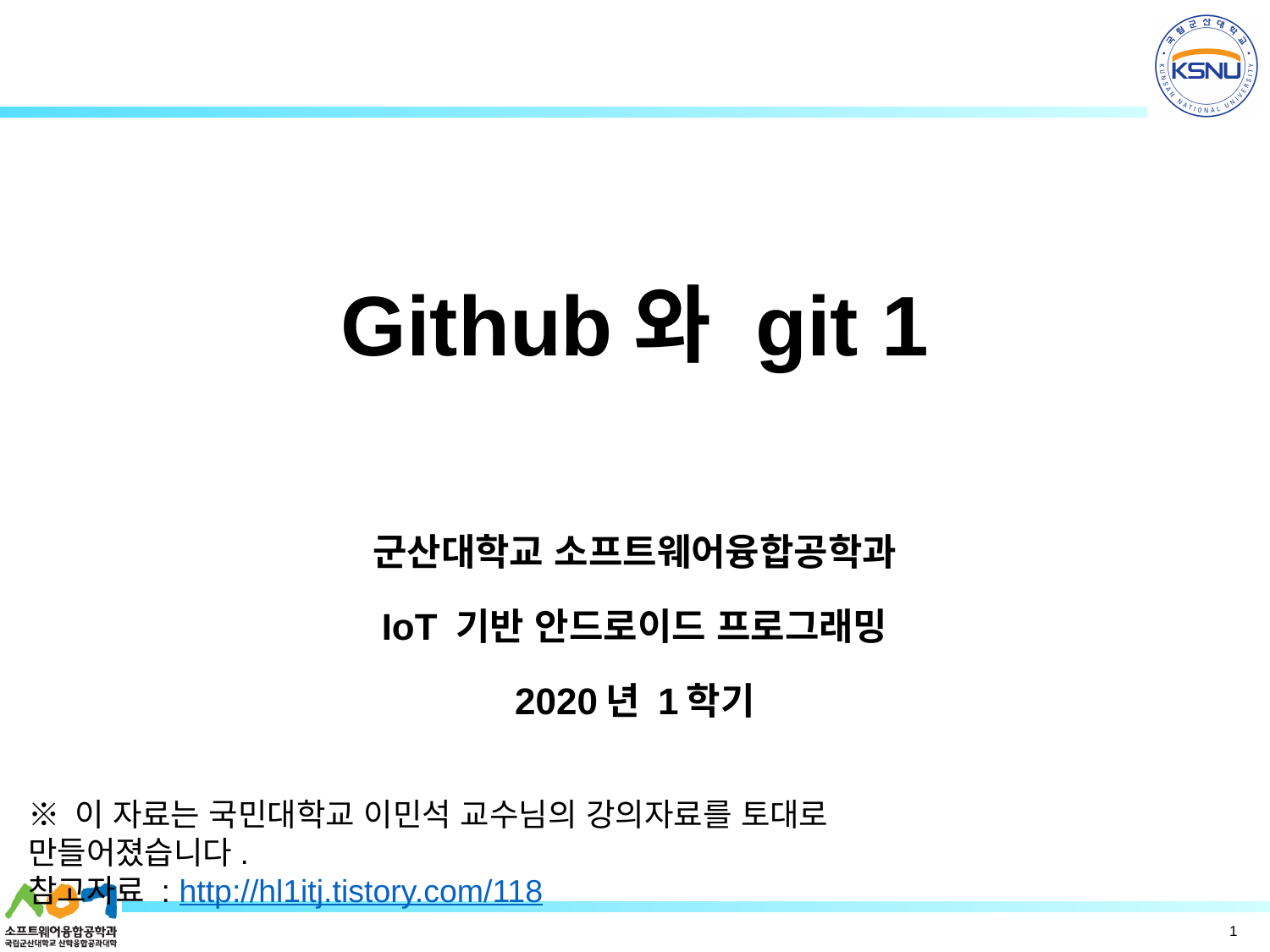

# Github와 git 1
군산대학교 소프트웨어융합공학과
IoT 기반 안드로이드 프로그래밍
2020년 1학기
※ 이 자료는 국민대학교 이민석 교수님의 강의자료를 토대로 만들어졌습니다.
참고자료 : http://hl1itj.tistory.com/118
1